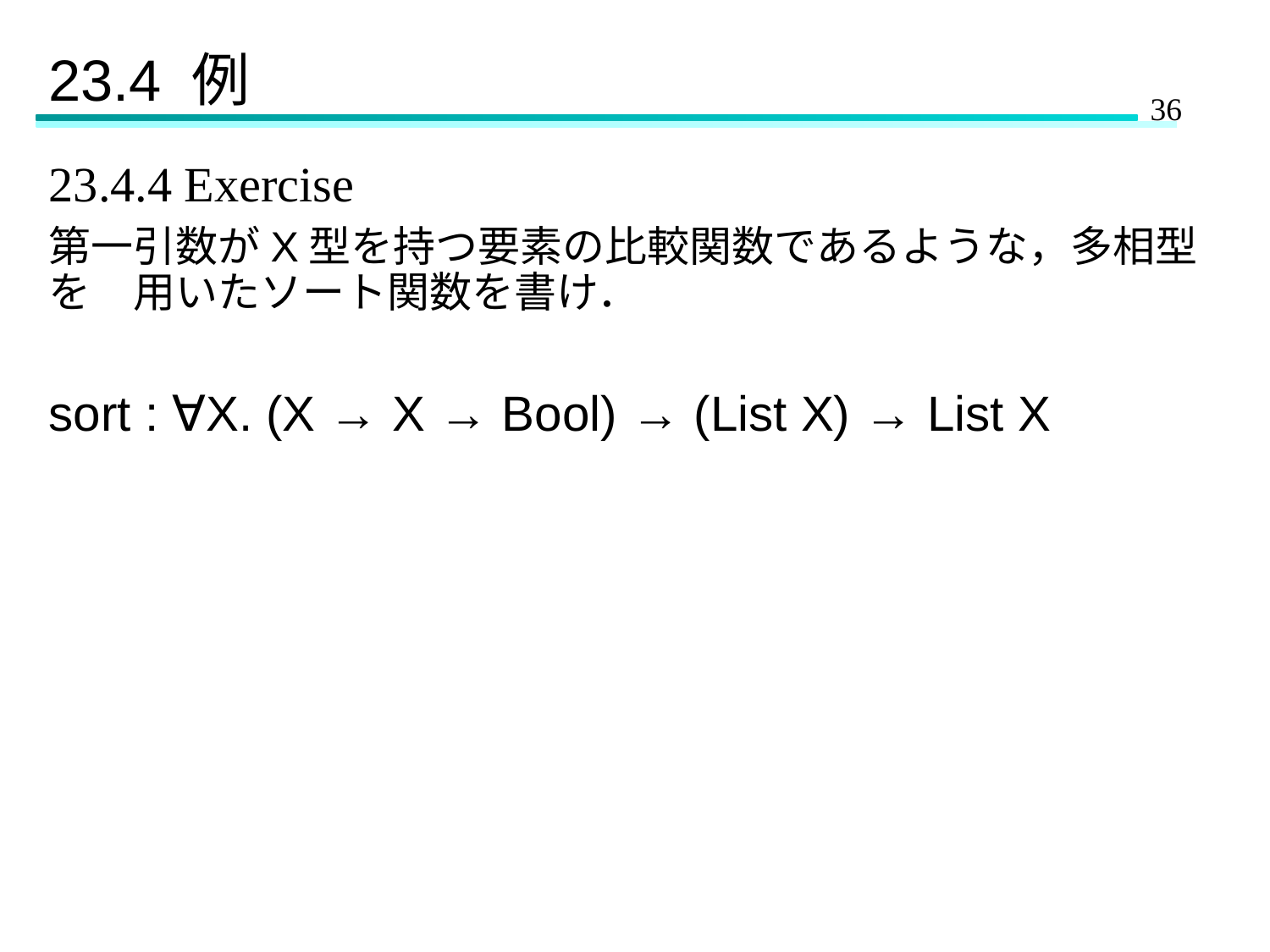

# 23.4 例
23.4.4 Exercise
第一引数がX型を持つ要素の比較関数であるような，多相型を　用いたソート関数を書け．

sort : ∀X. (X → X → Bool) → (List X) → List X